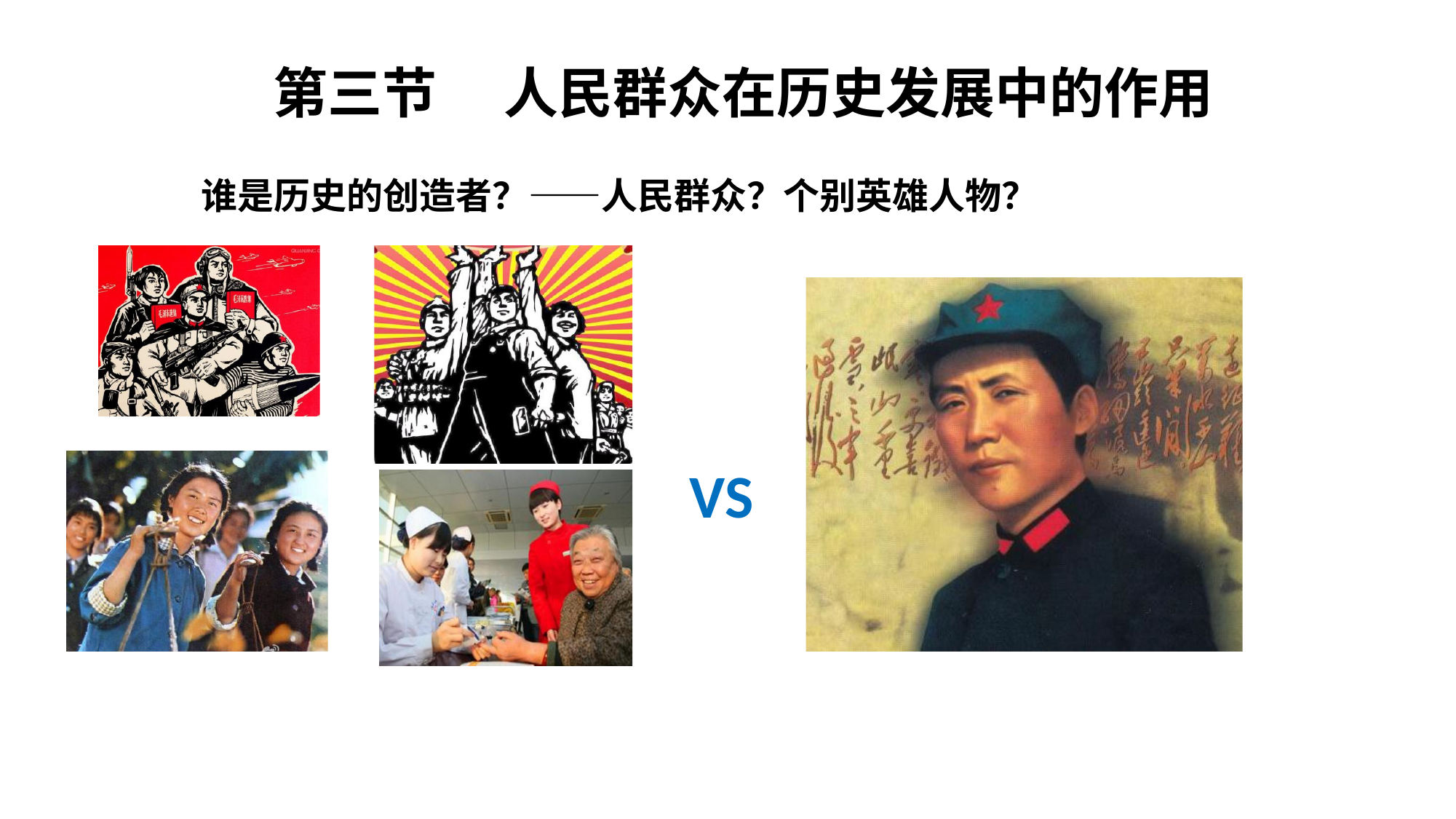

第三节	 人民群众在历史发展中的作用
谁是历史的创造者？——人民群众？个别英雄人物？

VS